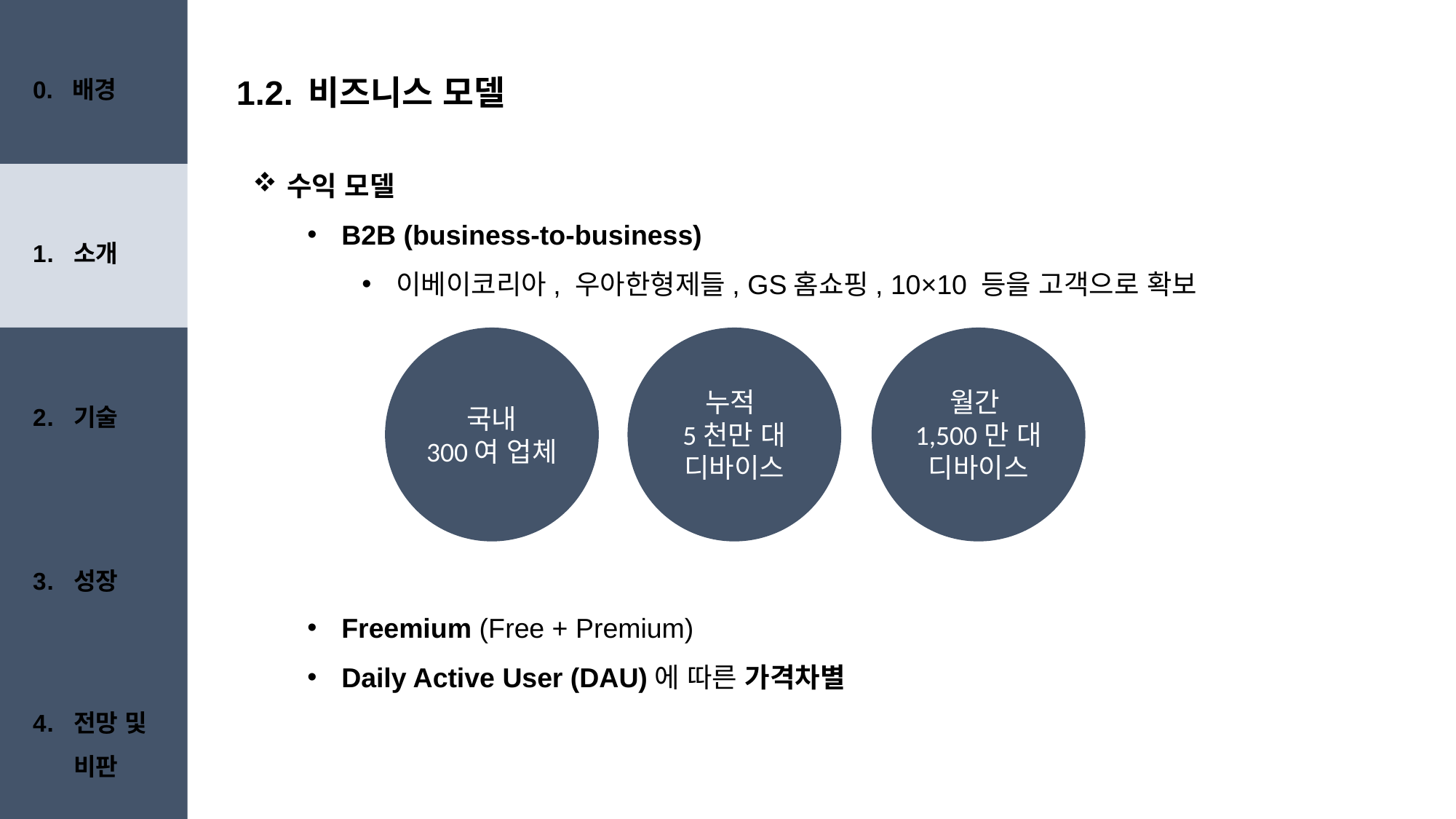

0.  배경
# 1.2. 비즈니스 모델
수익 모델
B2B (business-to-business)
이베이코리아, 우아한형제들, GS홈쇼핑, 10×10 등을 고객으로 확보

Freemium (Free + Premium)
Daily Active User (DAU)에 따른 가격차별
소개
기술
국내
300여 업체
누적
5천만 대
디바이스
월간
1,500만 대
디바이스
성장
전망 및 비판